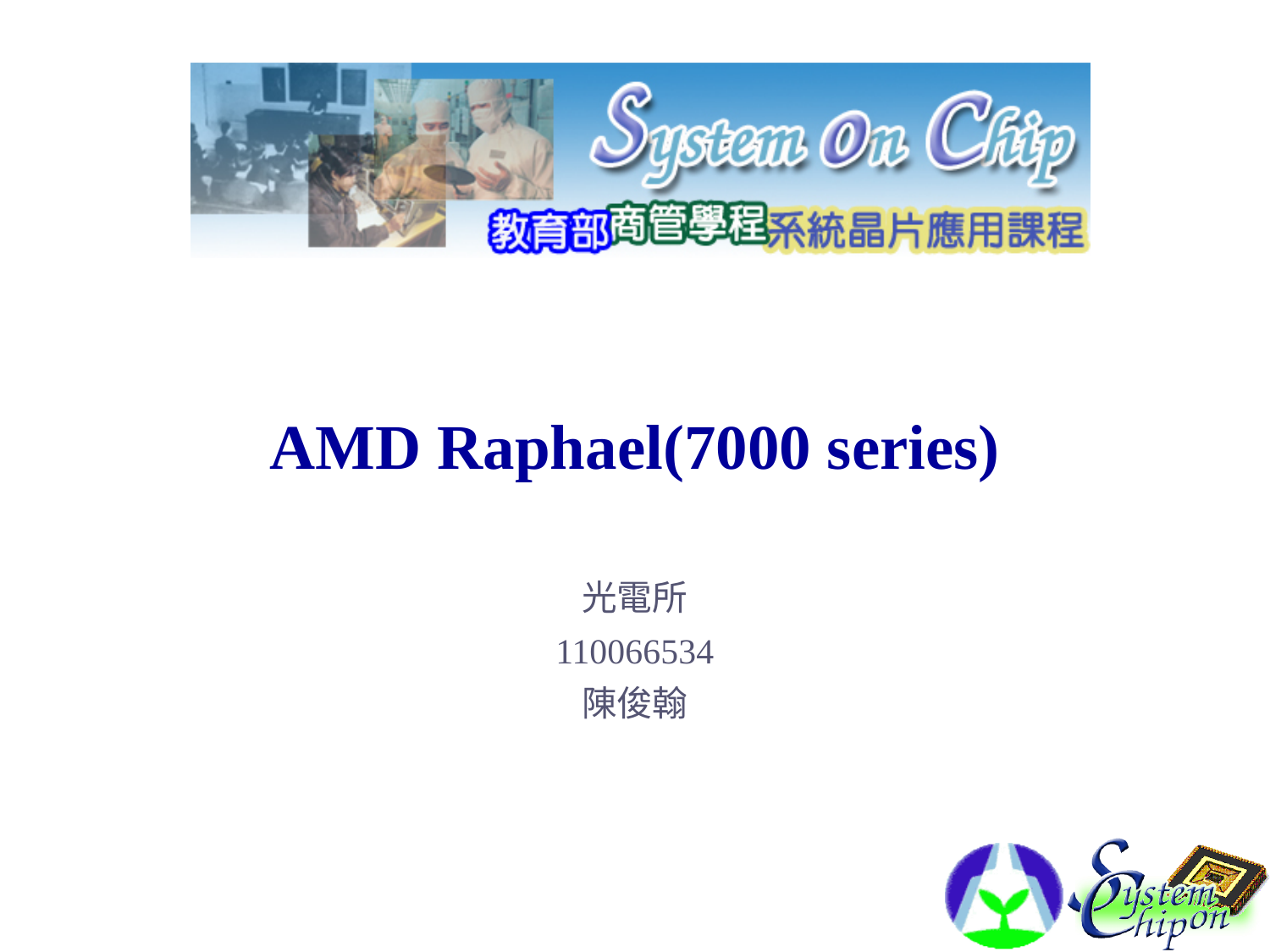

# AMD Raphael(7000 series)
光電所
110066534
陳俊翰